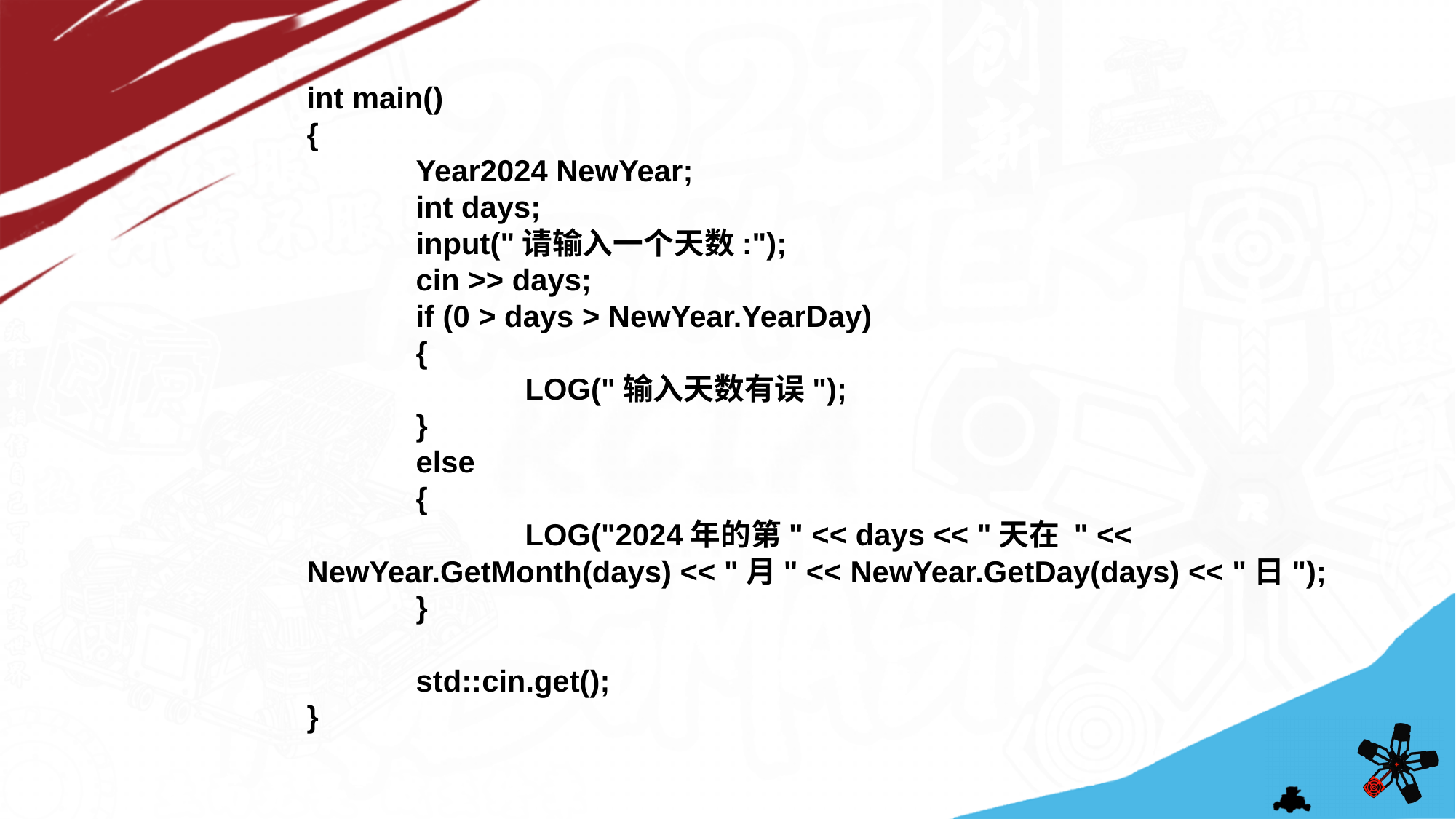

int main()
{
	Year2024 NewYear;
	int days;
	input("请输入一个天数:");
	cin >> days;
	if (0 > days > NewYear.YearDay)
	{
		LOG("输入天数有误");
	}
	else
	{
		LOG("2024年的第" << days << "天在 " << NewYear.GetMonth(days) << "月" << NewYear.GetDay(days) << "日");
	}

	std::cin.get();
}